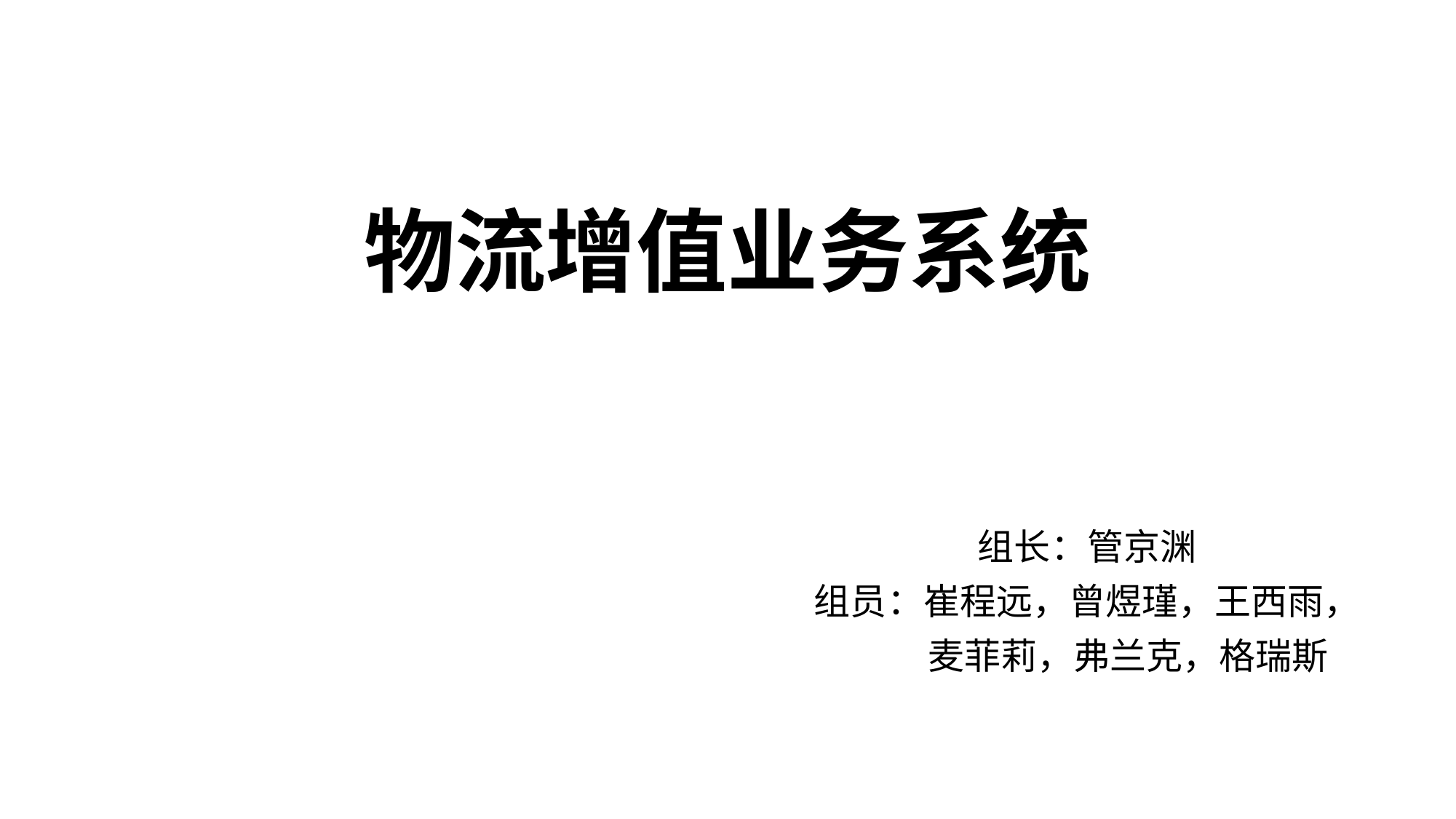

# 物流增值业务系统
组长：管京渊
组员：崔程远，曾煜瑾，王西雨，
         麦菲莉，弗兰克，格瑞斯